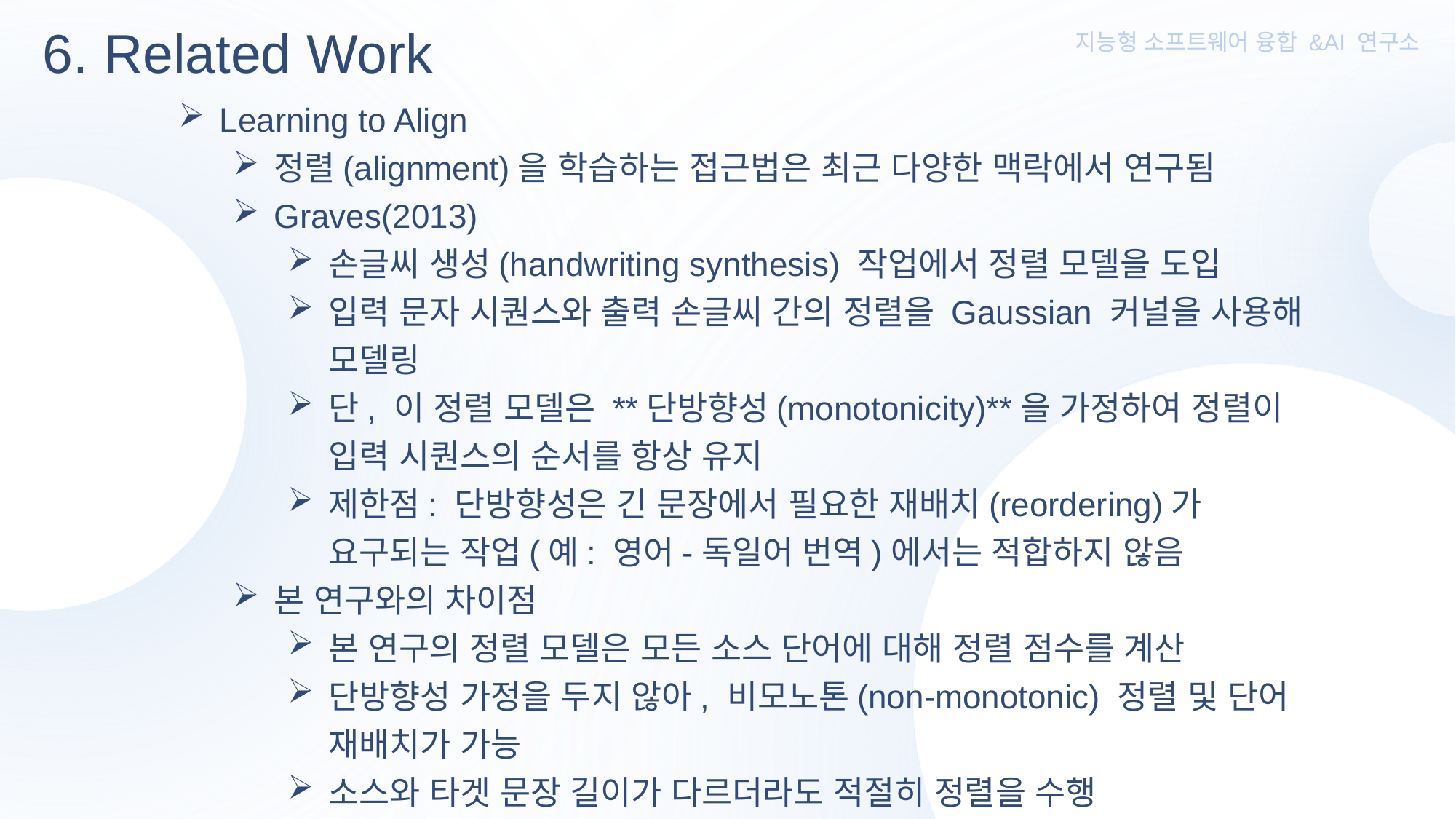

6. Related Work
Learning to Align
정렬(alignment)을 학습하는 접근법은 최근 다양한 맥락에서 연구됨
Graves(2013)
손글씨 생성(handwriting synthesis) 작업에서 정렬 모델을 도입
입력 문자 시퀀스와 출력 손글씨 간의 정렬을 Gaussian 커널을 사용해 모델링
단, 이 정렬 모델은 **단방향성(monotonicity)**을 가정하여 정렬이 입력 시퀀스의 순서를 항상 유지
제한점: 단방향성은 긴 문장에서 필요한 재배치(reordering)가 요구되는 작업(예: 영어-독일어 번역)에서는 적합하지 않음
본 연구와의 차이점
본 연구의 정렬 모델은 모든 소스 단어에 대해 정렬 점수를 계산
단방향성 가정을 두지 않아, 비모노톤(non-monotonic) 정렬 및 단어 재배치가 가능
소스와 타겟 문장 길이가 다르더라도 적절히 정렬을 수행